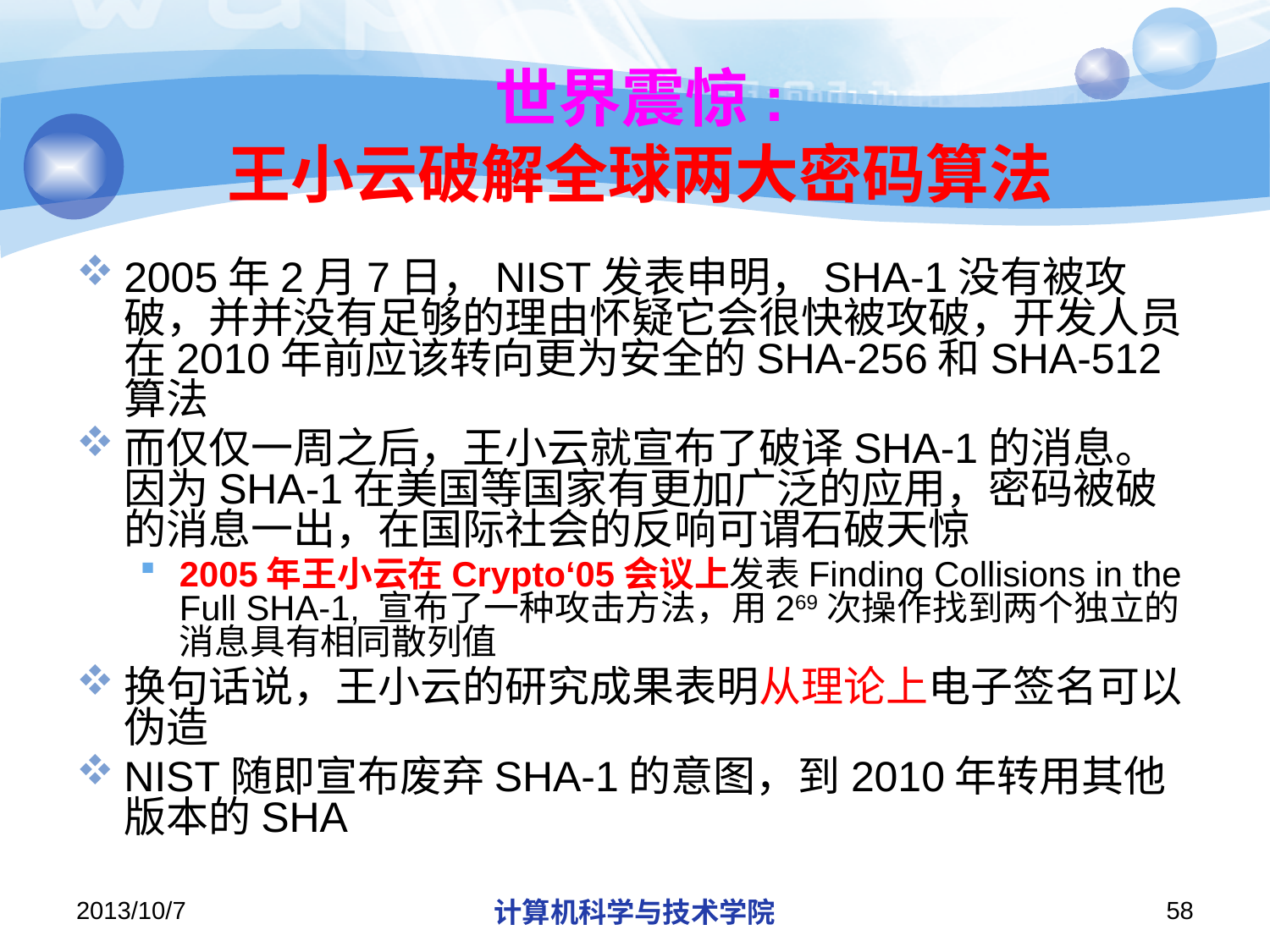

# 世界震惊: 王小云破解全球两大密码算法
2005年2月7日，NIST发表申明，SHA-1没有被攻破，并并没有足够的理由怀疑它会很快被攻破，开发人员在2010年前应该转向更为安全的SHA-256和SHA-512算法
而仅仅一周之后，王小云就宣布了破译SHA-1的消息。因为SHA-1在美国等国家有更加广泛的应用，密码被破的消息一出，在国际社会的反响可谓石破天惊
2005年王小云在Crypto‘05会议上发表Finding Collisions in the Full SHA-1, 宣布了一种攻击方法，用269次操作找到两个独立的消息具有相同散列值
换句话说，王小云的研究成果表明从理论上电子签名可以伪造
NIST随即宣布废弃SHA-1的意图，到2010年转用其他版本的SHA
2013/10/7
计算机科学与技术学院
58